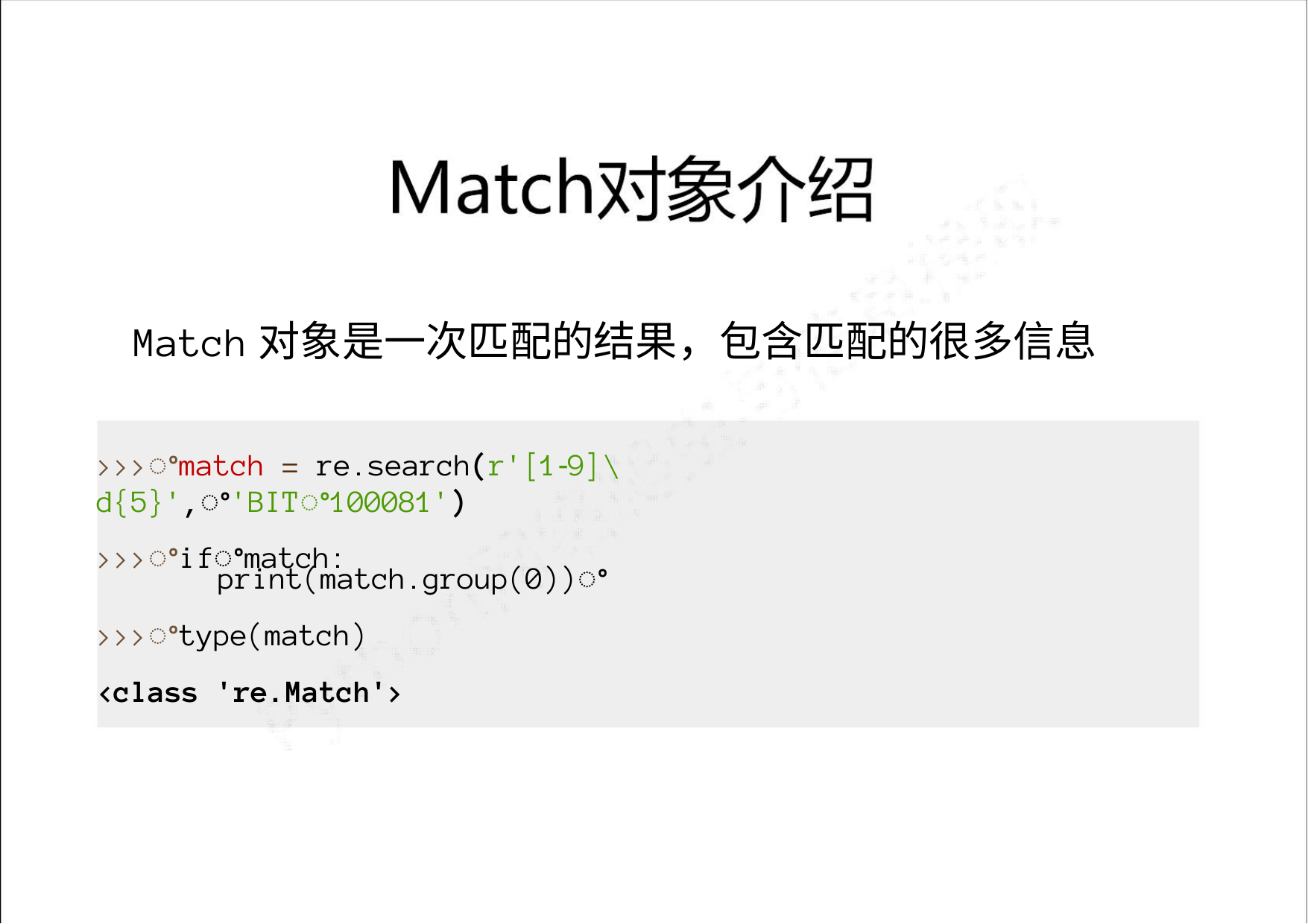

Match对象是一次匹配的结果，包含匹配的很多信息
>>>ꢀmatch = re.search(r'[1‐9]\d{5}',ꢀ'BITꢀ100081')
>>>ꢀifꢀmatch:
print(match.group(0))ꢀ
>>>ꢀtype(match)
<class 're.Match'>